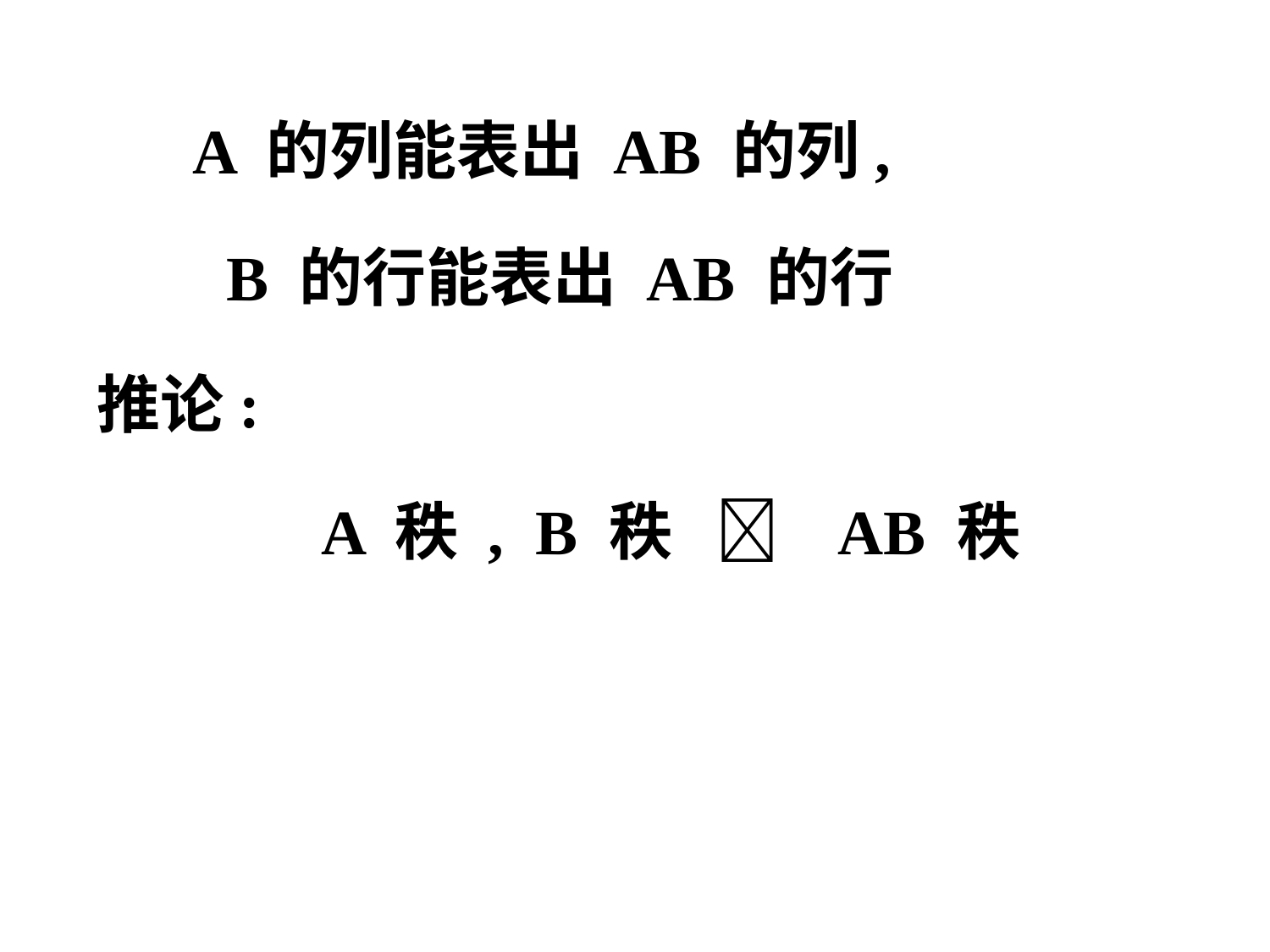

A 的列能表出 AB 的列,
          B 的行能表出 AB 的行
 推论:
                A 秩 ,  B 秩   ≥   AB 秩